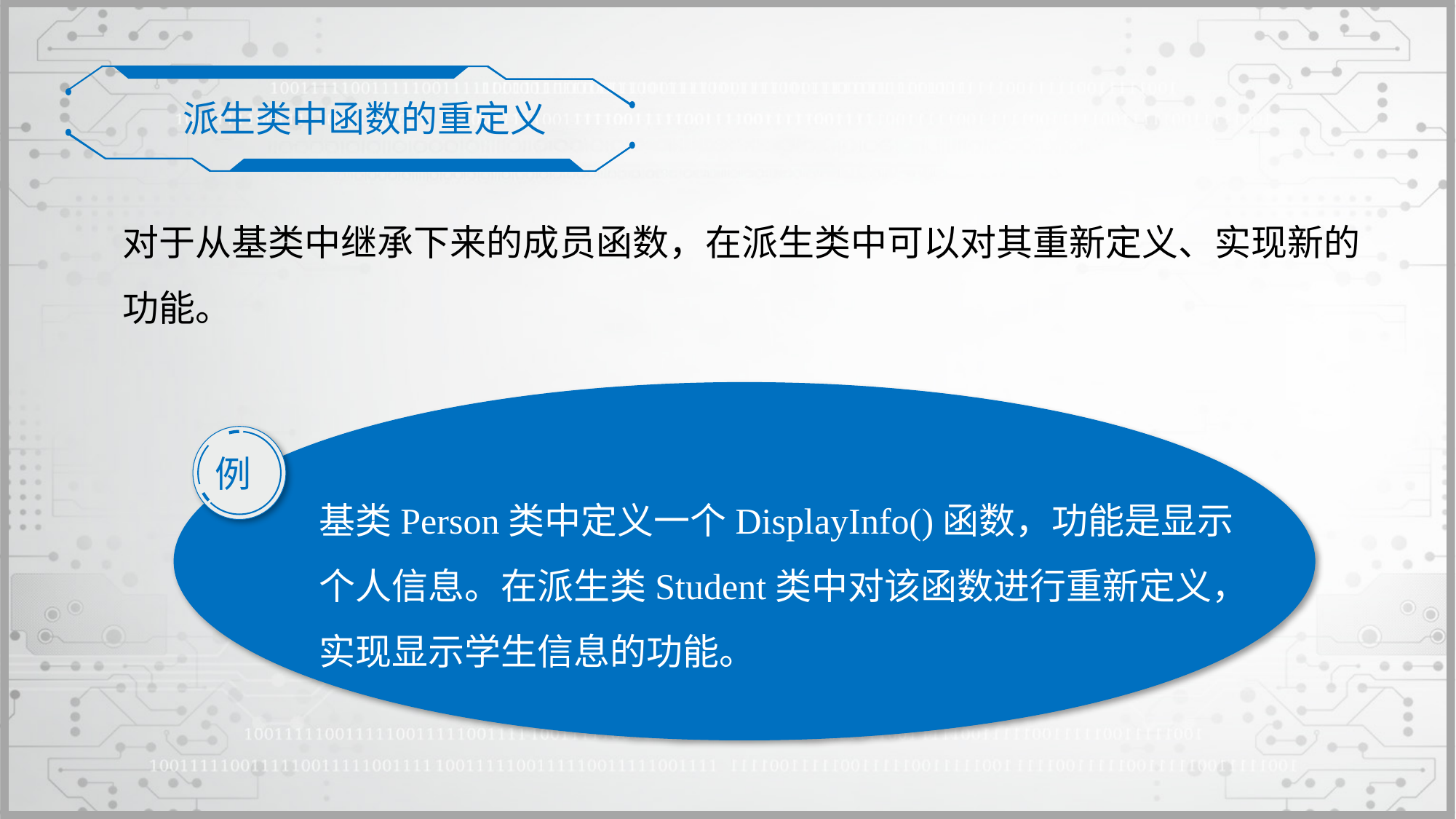

派生类中函数的重定义
对于从基类中继承下来的成员函数，在派生类中可以对其重新定义、实现新的功能。

基类Person类中定义一个DisplayInfo()函数，功能是显示个人信息。在派生类Student类中对该函数进行重新定义，实现显示学生信息的功能。

例